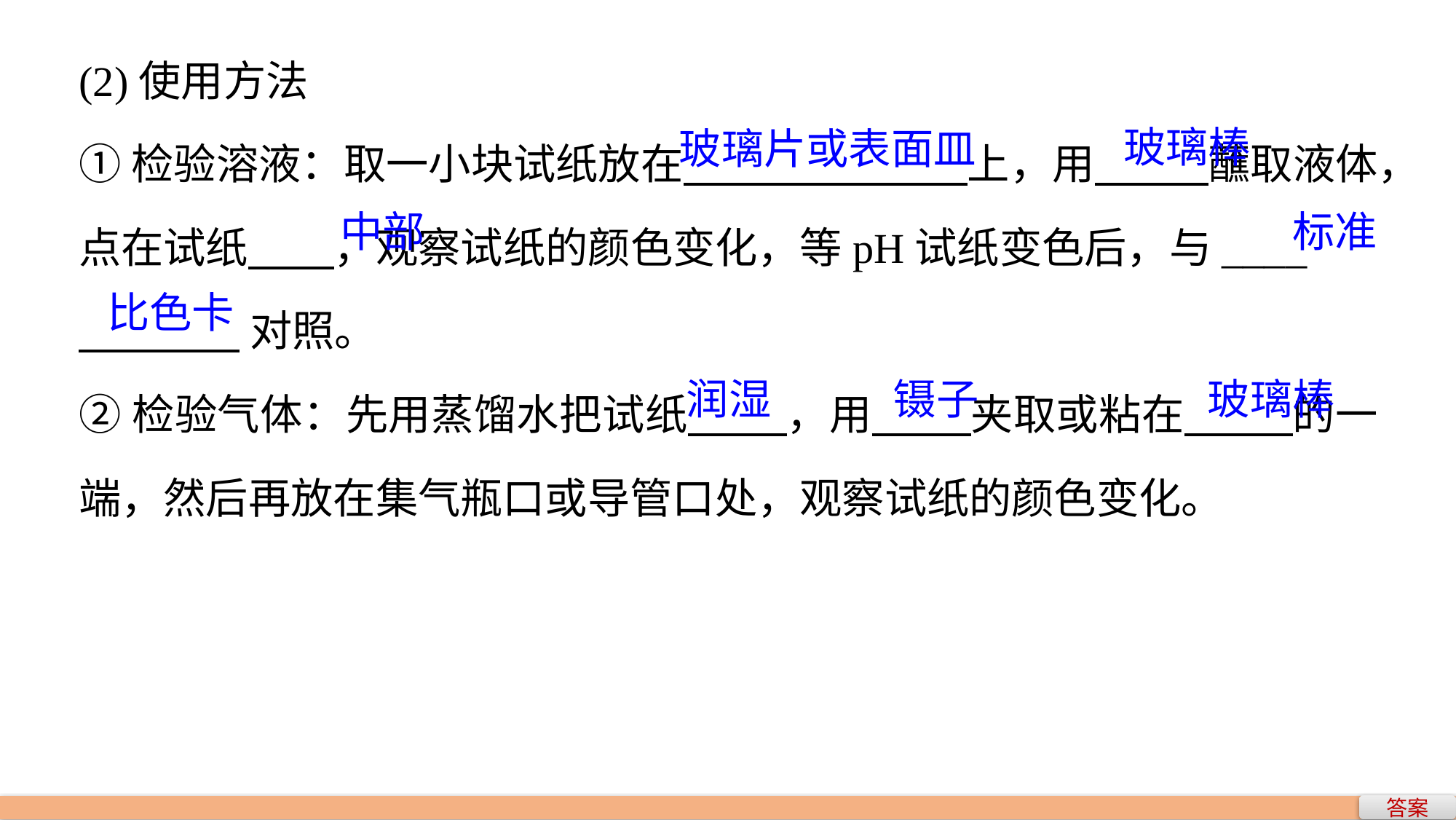

(2)使用方法
①检验溶液：取一小块试纸放在                              上，用            蘸取液体，点在试纸         ，观察试纸的颜色变化，等pH试纸变色后，与____
                 对照。
②检验气体：先用蒸馏水把试纸          ，用          夹取或粘在           的一端，然后再放在集气瓶口或导管口处，观察试纸的颜色变化。
玻璃棒
玻璃片或表面皿
中部
标准
比色卡
润湿
镊子
玻璃棒
答案